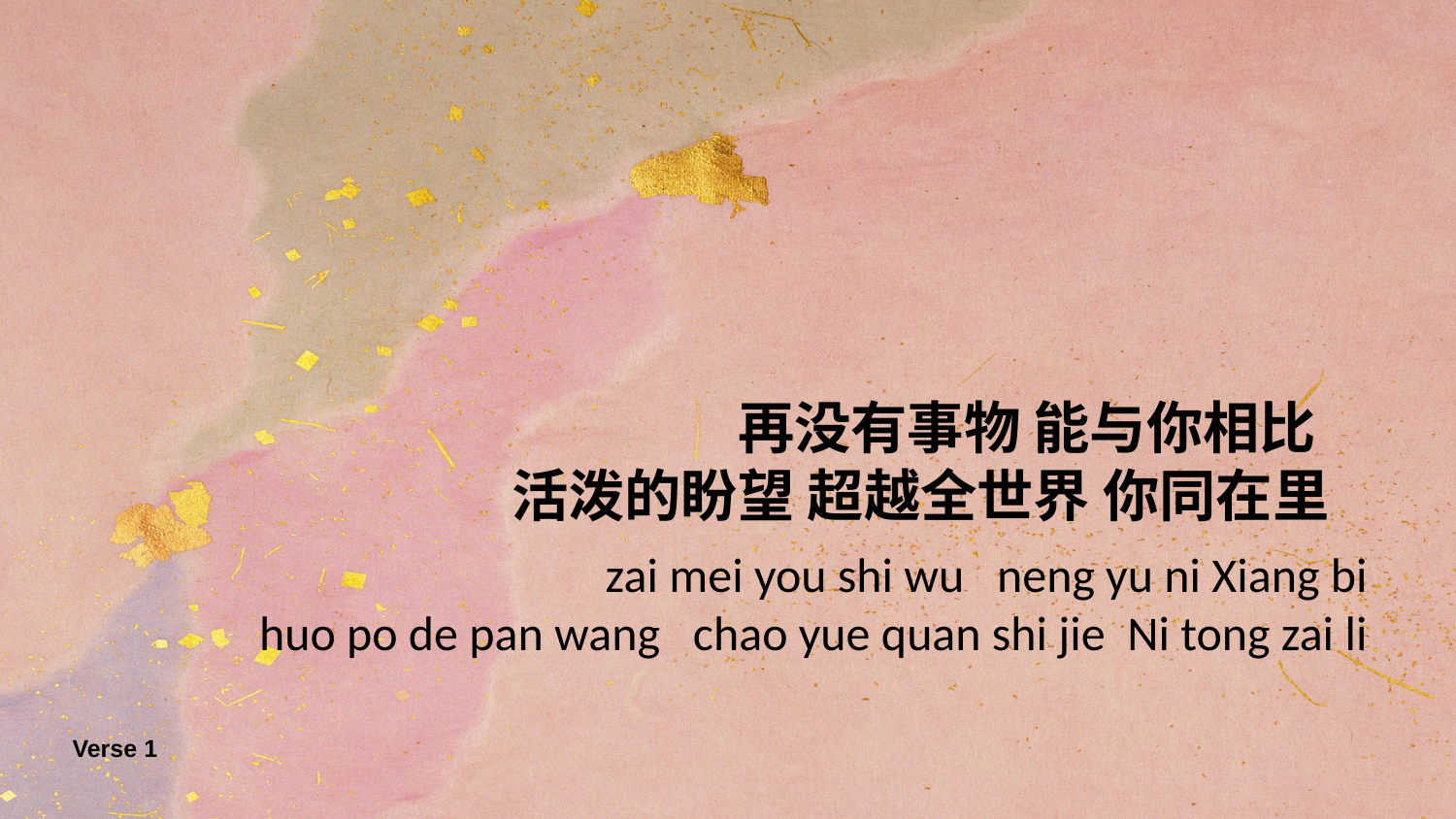

再没有事物 能与你相比
活泼的盼望 超越全世界 你同在里
zai mei you shi wu   neng yu ni Xiang bi
huo po de pan wang   chao yue quan shi jie  Ni tong zai li
Verse 1